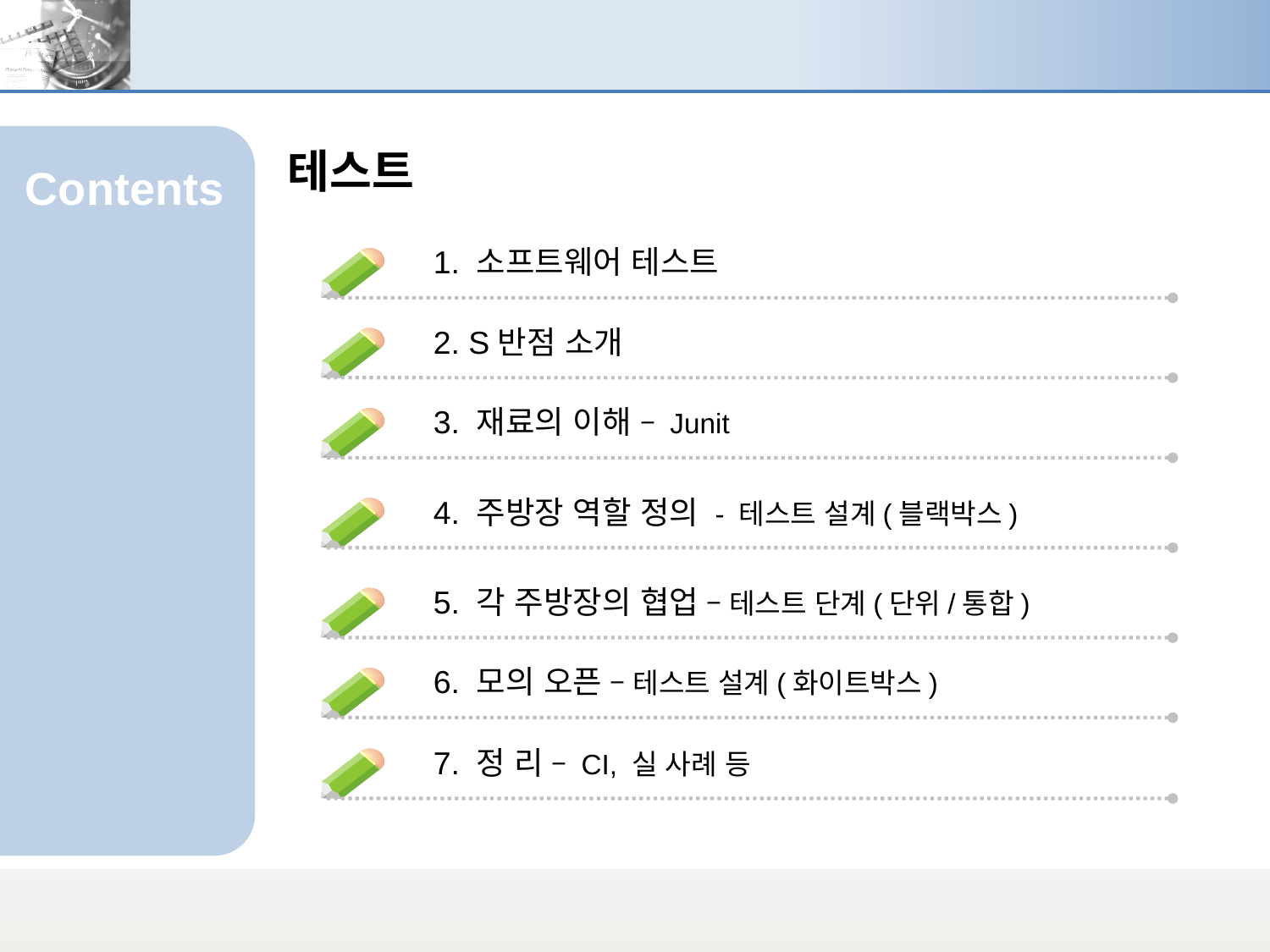

Contents

테스트
1. 소프트웨어 테스트

2. S반점 소개

3. 재료의 이해 – Junit

4. 주방장 역할 정의 - 테스트 설계(블랙박스)

5. 각 주방장의 협업 – 테스트 단계(단위/통합)

6. 모의 오픈 – 테스트 설계(화이트박스)

7. 정 리 – CI, 실 사례 등